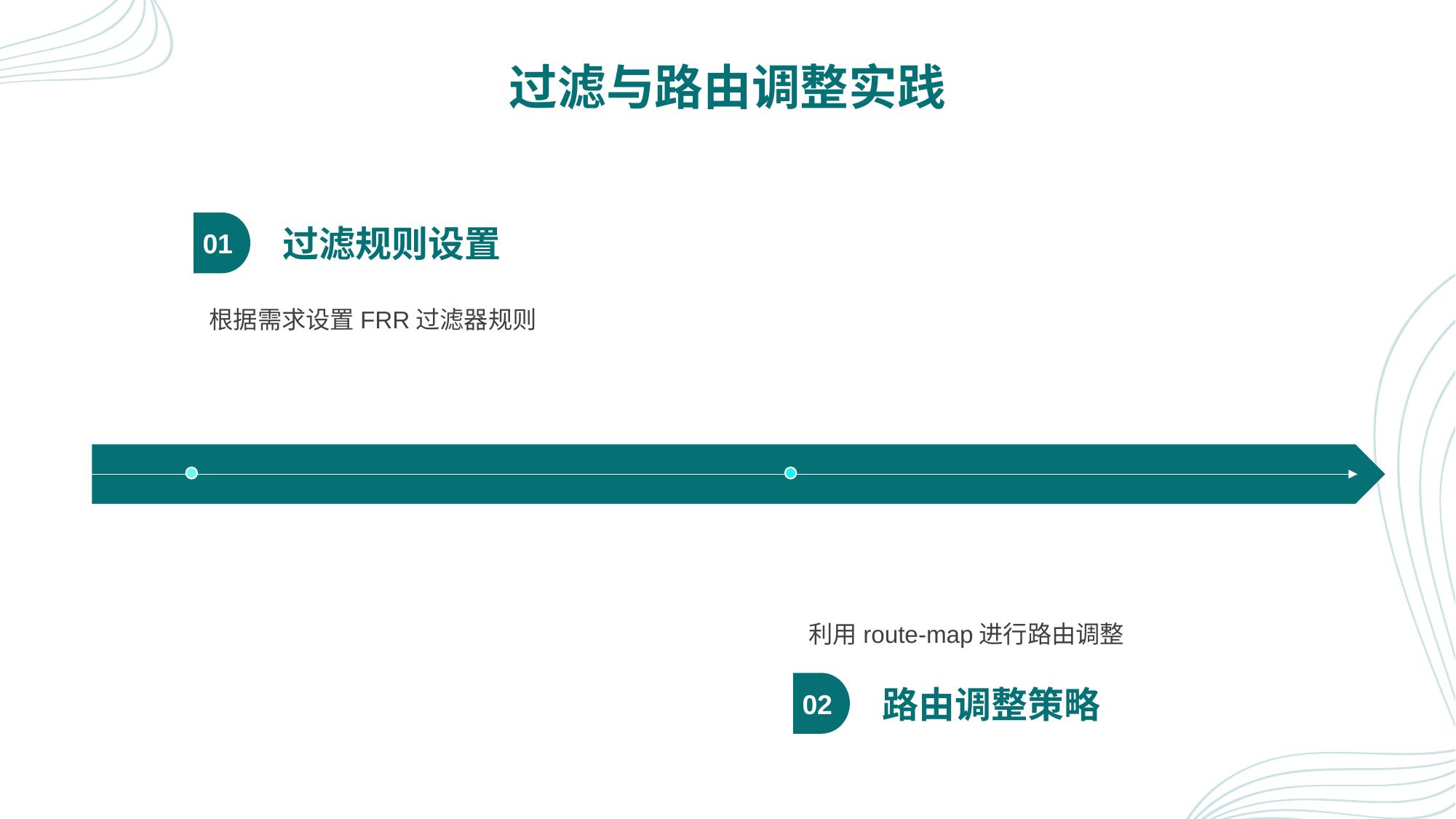

# 过滤与路由调整实践
01
过滤规则设置
根据需求设置FRR过滤器规则

利用route-map进行路由调整
02
路由调整策略